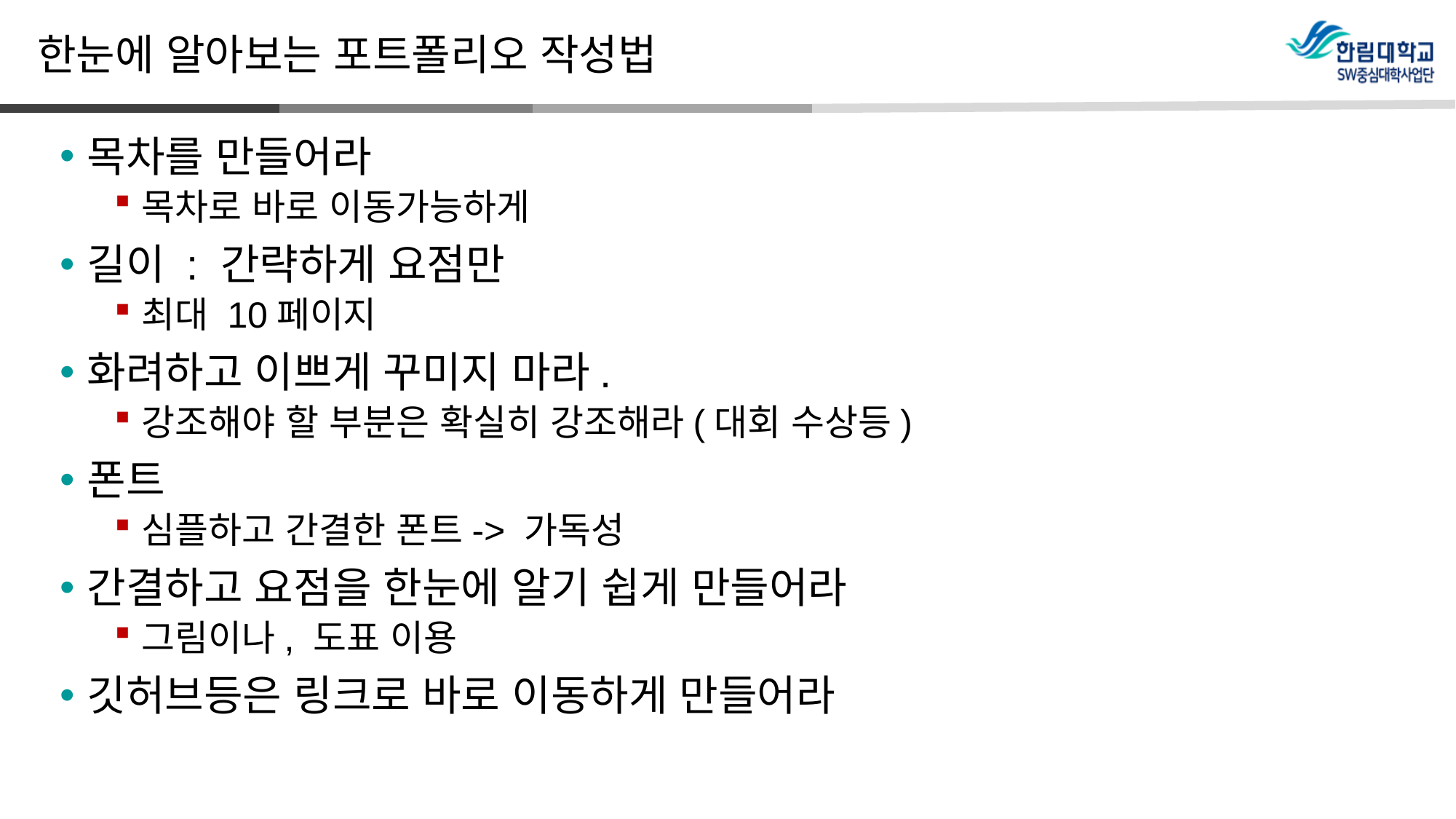

# 한눈에 알아보는 포트폴리오 작성법
목차를 만들어라
목차로 바로 이동가능하게
길이 : 간략하게 요점만
최대 10페이지
화려하고 이쁘게 꾸미지 마라.
강조해야 할 부분은 확실히 강조해라(대회 수상등)
폰트
심플하고 간결한 폰트-> 가독성
간결하고 요점을 한눈에 알기 쉽게 만들어라
그림이나, 도표 이용
깃허브등은 링크로 바로 이동하게 만들어라